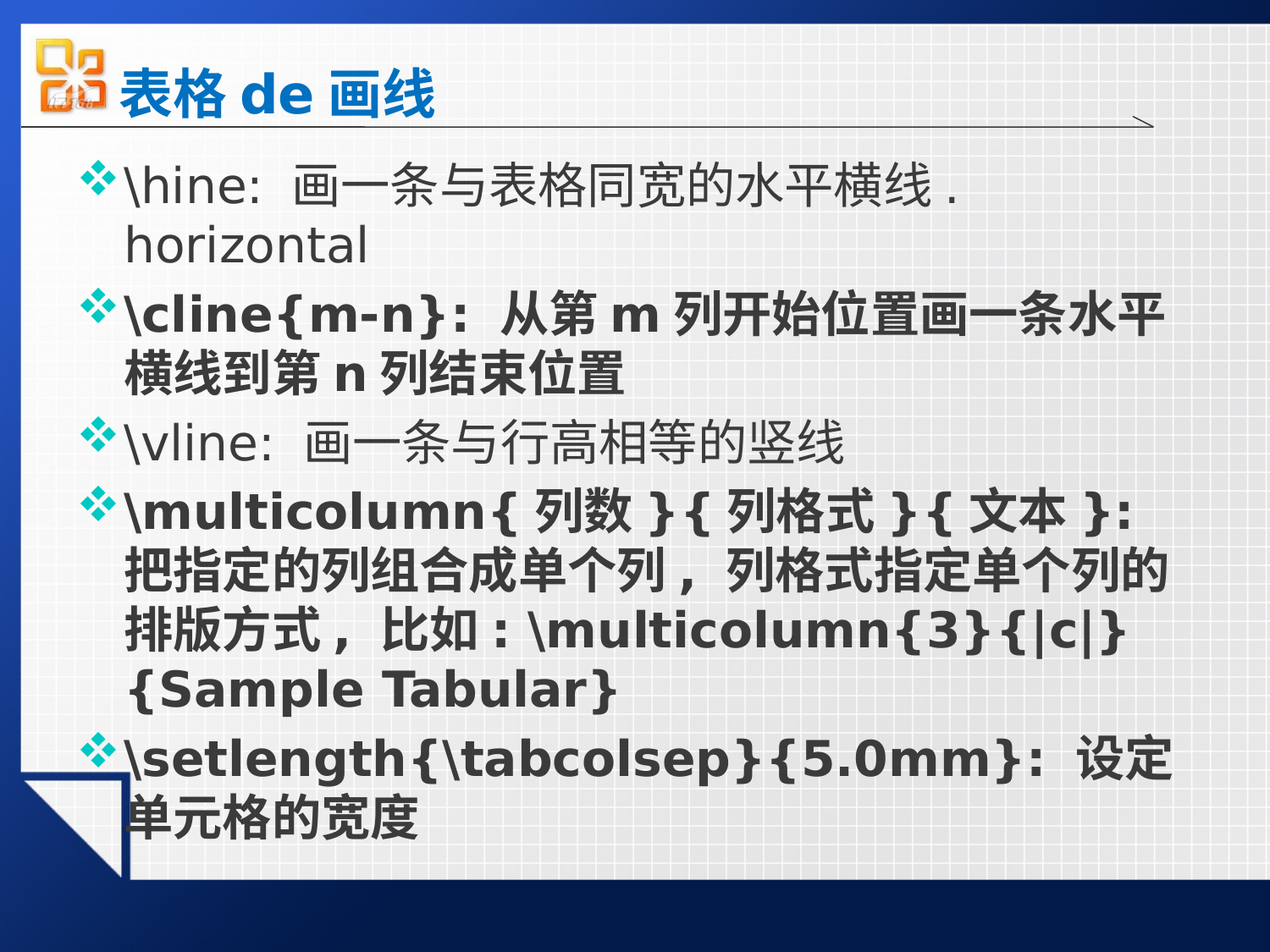

# 表格de画线
\hine: 画一条与表格同宽的水平横线. horizontal
\cline{m-n}: 从第m列开始位置画一条水平横线到第n列结束位置
\vline: 画一条与行高相等的竖线
\multicolumn{列数}{列格式}{文本}: 把指定的列组合成单个列, 列格式指定单个列的排版方式, 比如: \multicolumn{3}{|c|}{Sample Tabular}
\setlength{\tabcolsep}{5.0mm}: 设定单元格的宽度